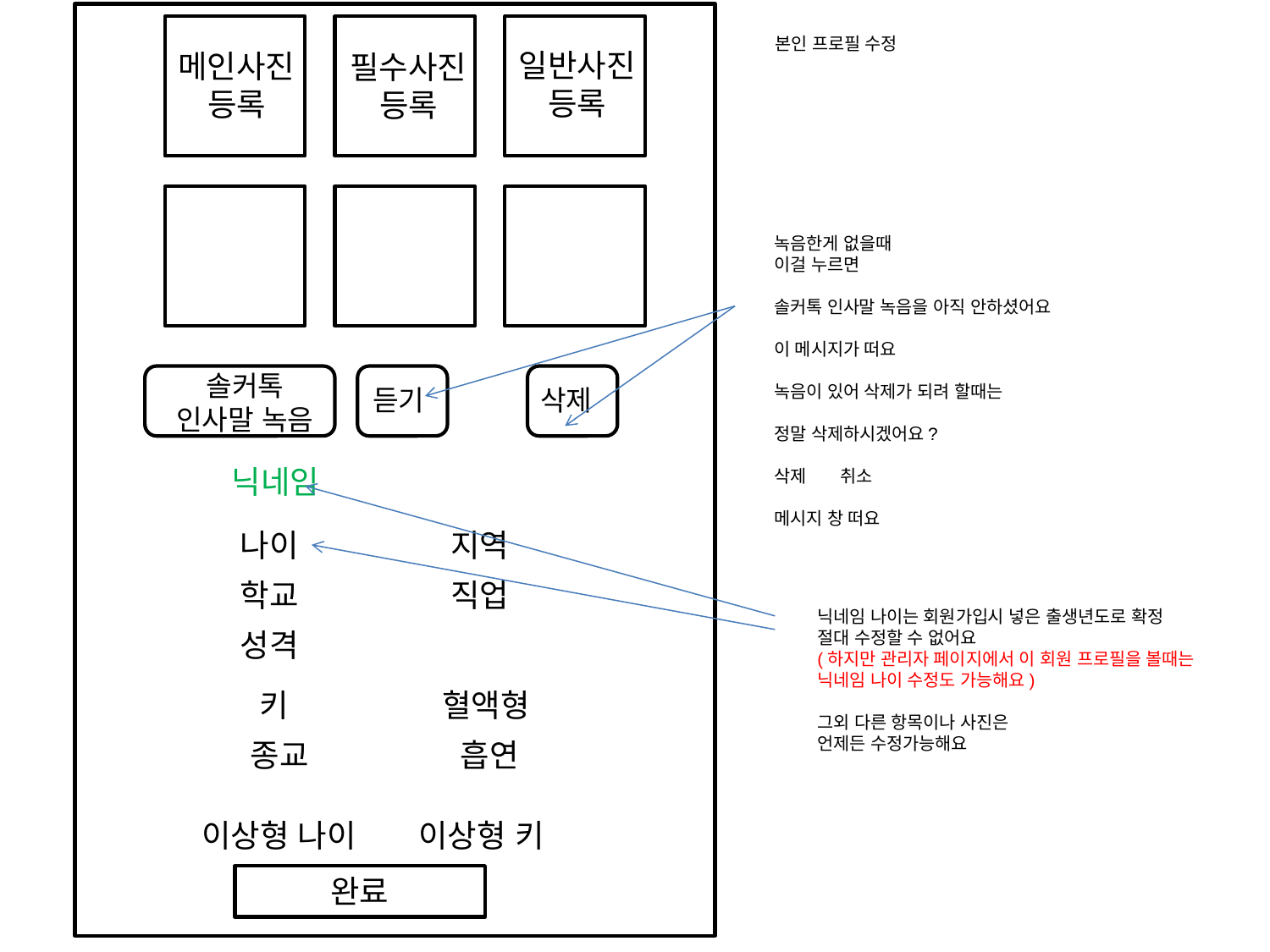

본인 프로필 수정
일반사진
등록
메인사진
등록
필수사진
등록

녹음한게 없을때
이걸 누르면

솔커톡 인사말 녹음을 아직 안하셨어요

이 메시지가 떠요

녹음이 있어 삭제가 되려 할때는

정말 삭제하시겠어요?

삭제       취소

메시지 창 떠요
솔커톡
인사말 녹음

듣기
삭제
닉네임
나이
지역
학교
직업
닉네임 나이는 회원가입시 넣은 출생년도로 확정
절대 수정할 수 없어요
(하지만 관리자 페이지에서 이 회원 프로필을 볼때는
닉네임 나이 수정도 가능해요)

그외 다른 항목이나 사진은
언제든 수정가능해요
성격
키
혈액형
종교
흡연
이상형 나이       이상형 키

완료